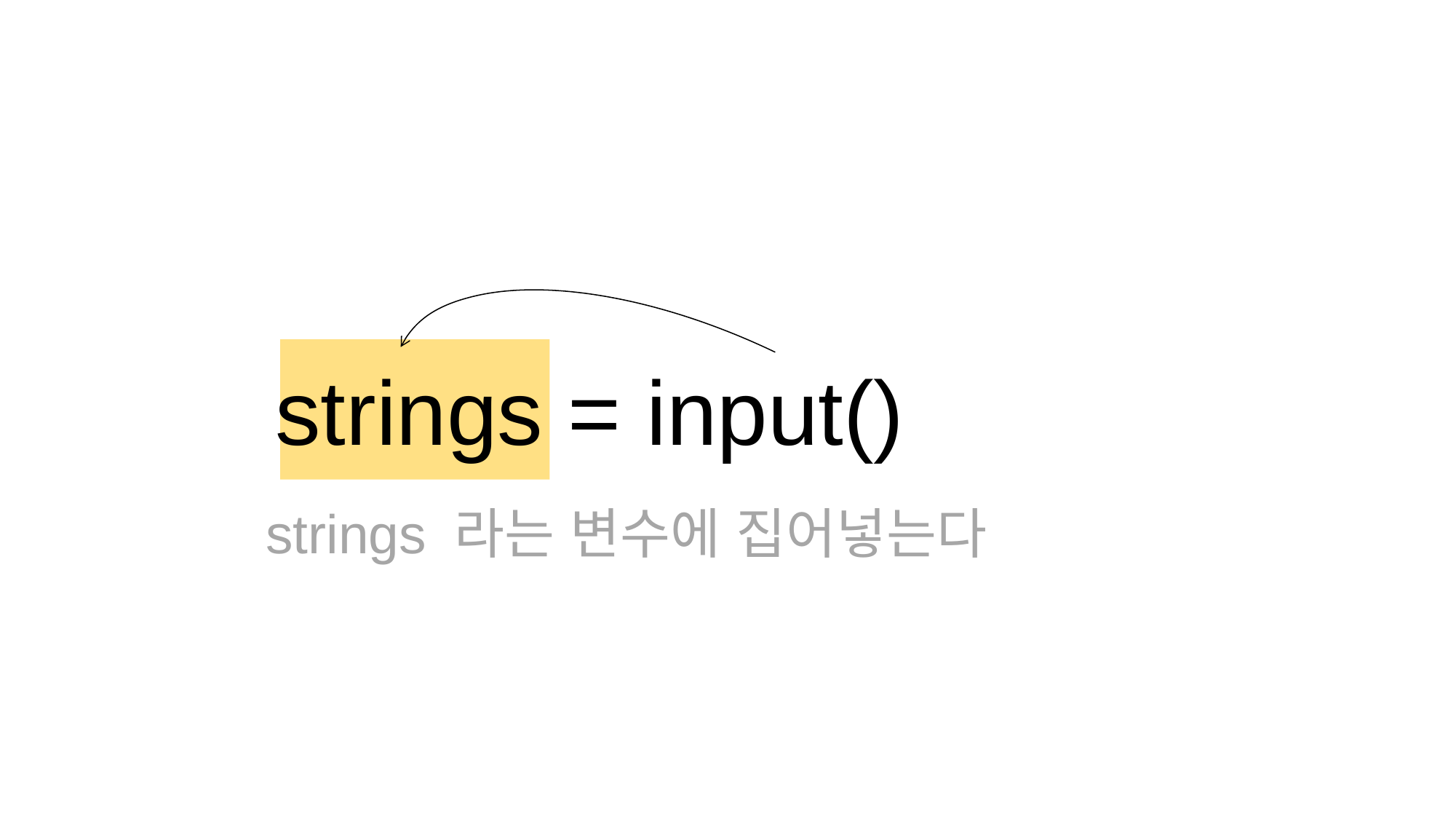

strings = input()
strings 라는 변수에 집어넣는다